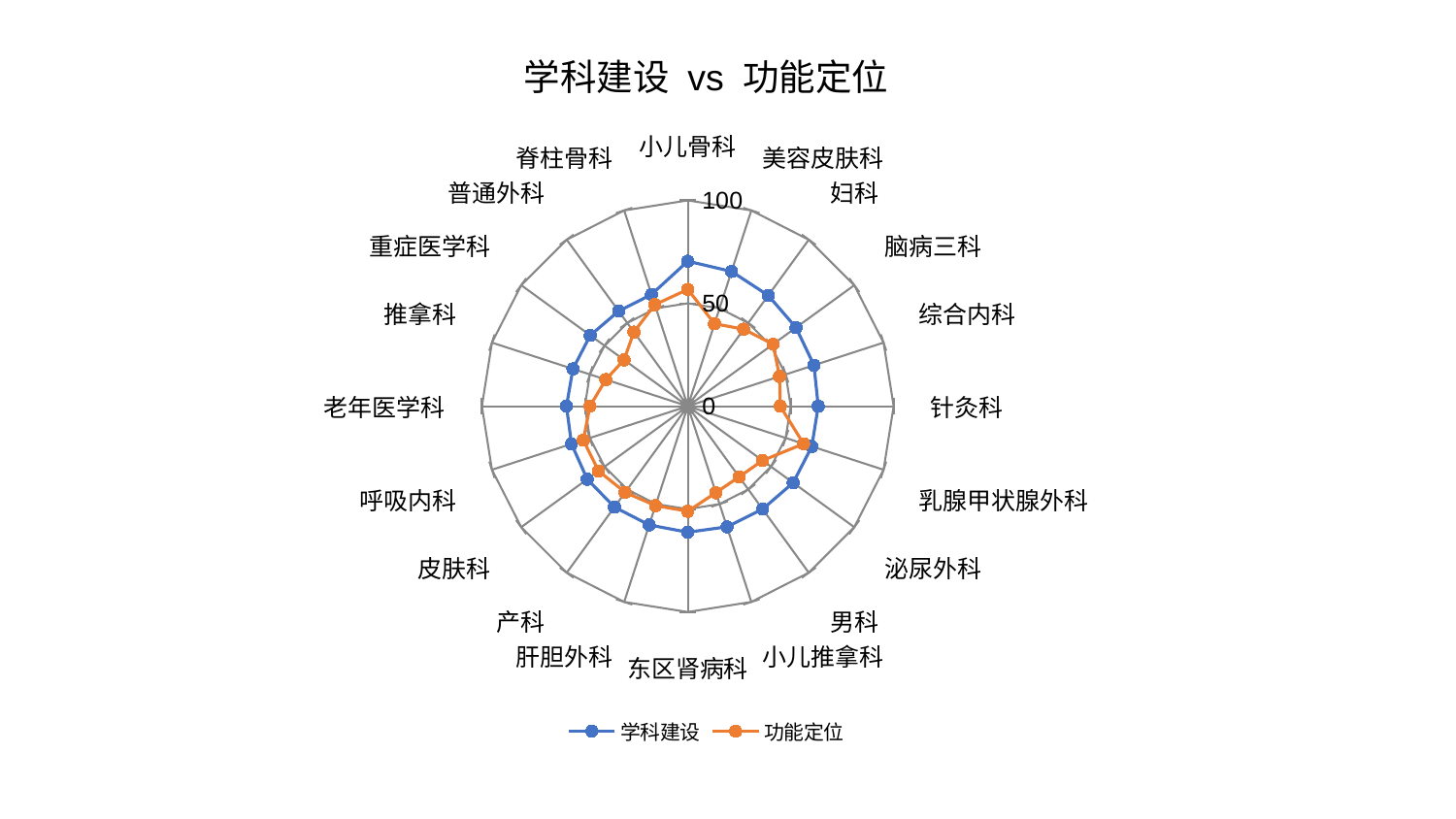

### Chart: 学科建设 vs 功能定位

| Category | 学科建设 | 功能定位 |
|---|---|---|
| 小儿骨科 | 70.44694687556813 | 56.75638212962482 |
| 美容皮肤科 | 68.84705768145612 | 42.09777727926671 |
| 妇科 | 66.53789616386088 | 46.26986956099018 |
| 脑病三科 | 64.98582196038161 | 51.229343234120435 |
| 综合内科 | 64.46121021372925 | 46.89504859315117 |
| 针灸科 | 63.36538302810313 | 44.926889210448685 |
| 乳腺甲状腺外科 | 63.35893416570693 | 59.16121078081465 |
| 泌尿外科 | 63.29581693780488 | 44.9291808148127 |
| 男科 | 61.8564746708856 | 42.45463257980177 |
| 小儿推拿科 | 61.64246507442817 | 44.22397342669788 |
| 东区肾病科 | 61.24933473461942 | 51.075338777765644 |
| 肝胆外科 | 60.667131887189974 | 50.808650099848755 |
| 产科 | 60.619524632074835 | 51.76033198203094 |
| 皮肤科 | 60.384690584893086 | 53.57828770513224 |
| 呼吸内科 | 59.39020480562261 | 53.36075574284265 |
| 老年医学科 | 58.920851701808154 | 47.5143549549704 |
| 推拿科 | 58.64437485886503 | 41.86143953191208 |
| 重症医学科 | 58.55367707413468 | 38.27867914554814 |
| 普通外科 | 57.10736597084745 | 44.52558727336147 |
| 脊柱骨科 | 57.07399970933522 | 51.85145388470305 |
15